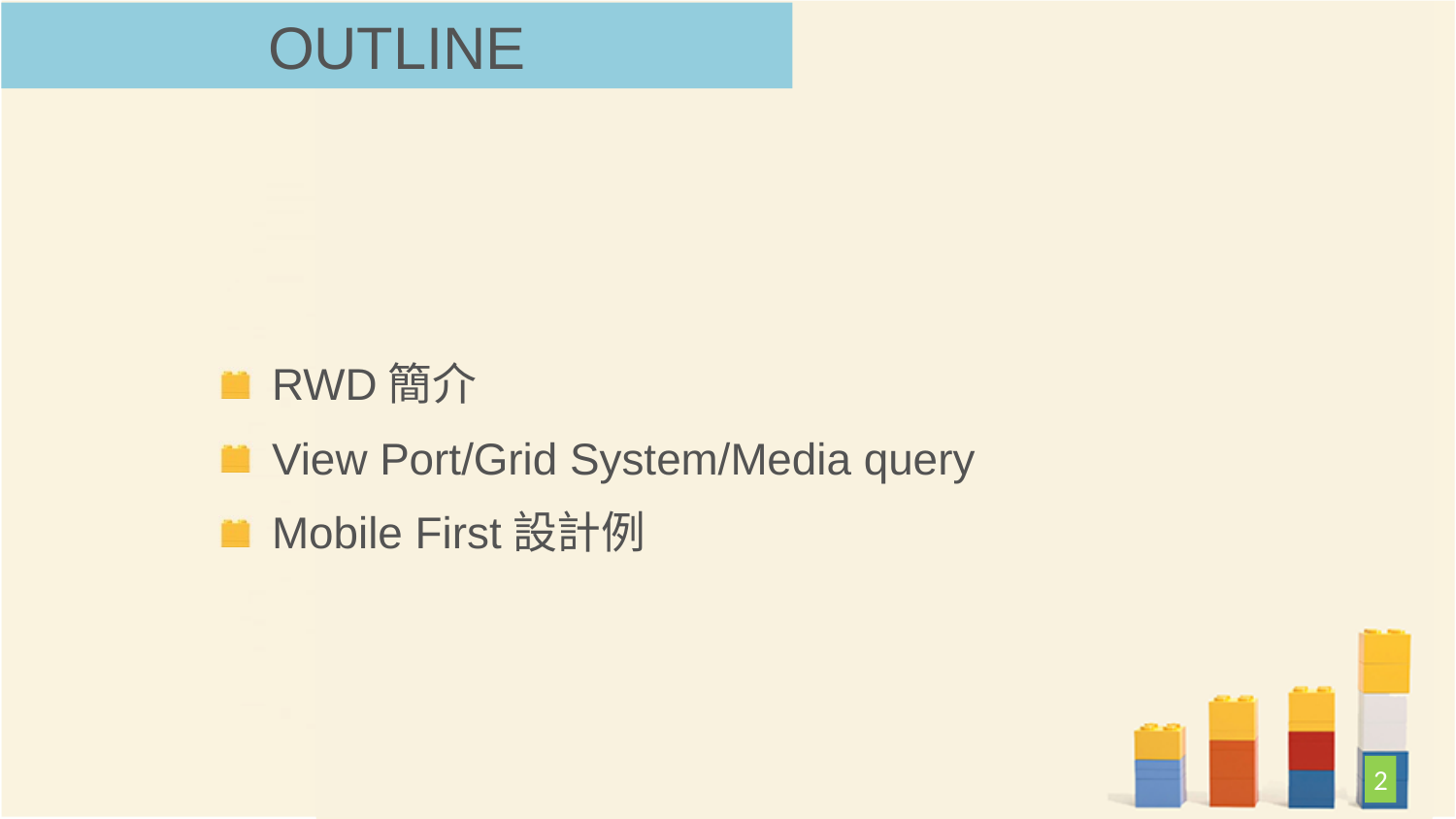

# Outline
RWD簡介
View Port/Grid System/Media query
Mobile First設計例
2